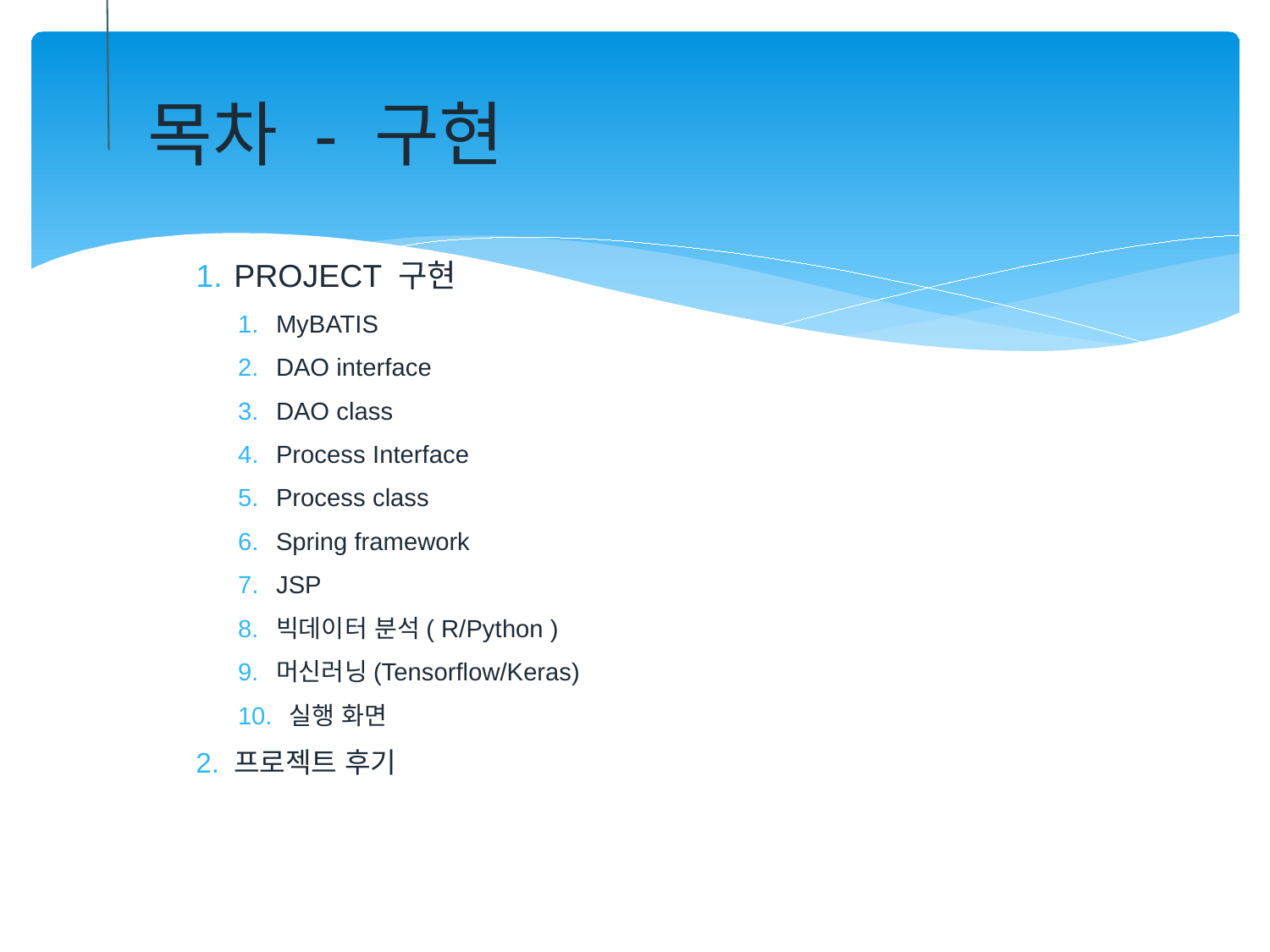

목차 - 구현

PROJECT 구현
MyBATIS
DAO interface
DAO class
Process Interface
Process class
Spring framework
JSP
빅데이터 분석( R/Python )
머신러닝(Tensorflow/Keras)
 실행 화면
프로젝트 후기